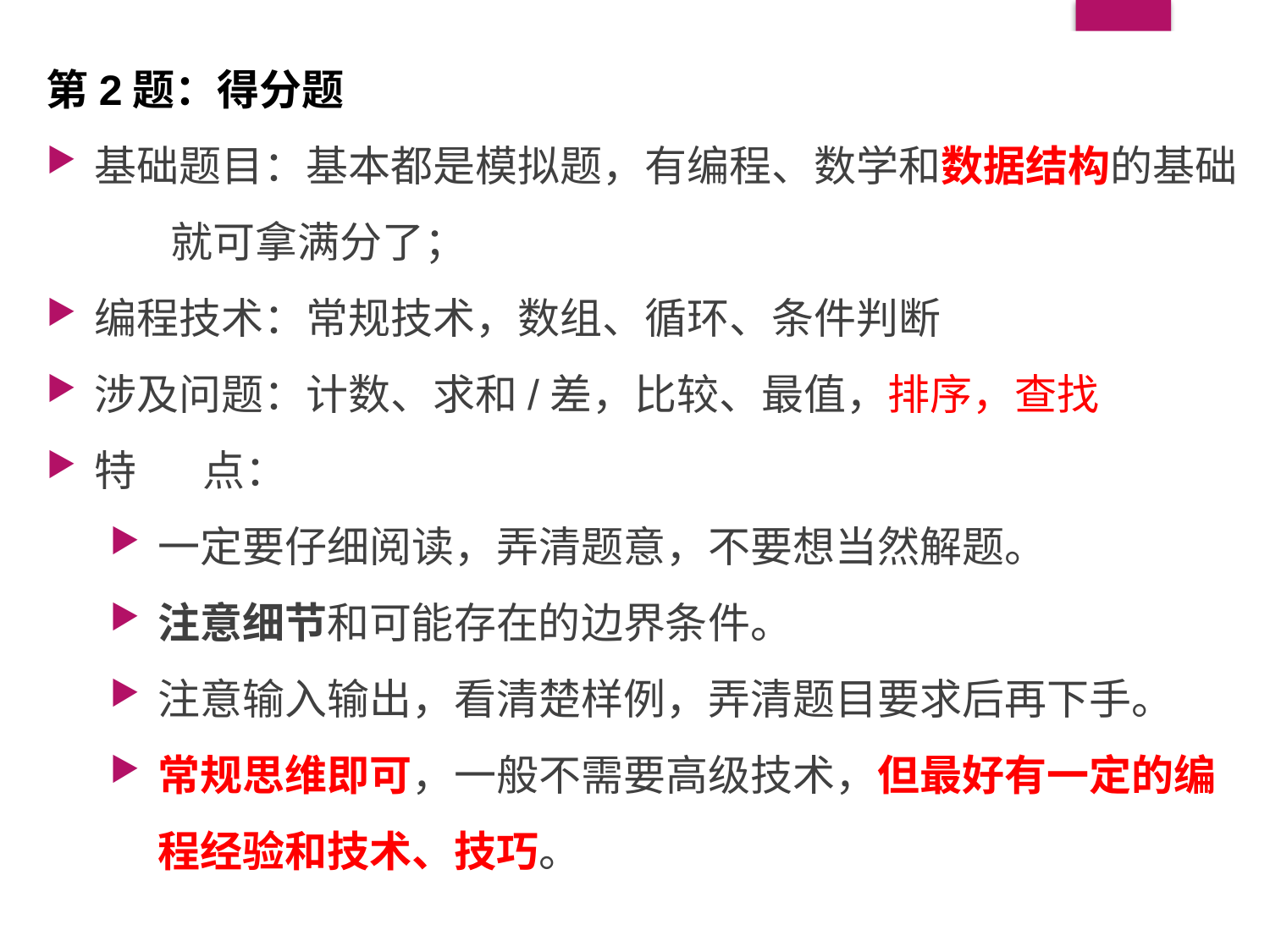

第2题：得分题
基础题目：基本都是模拟题，有编程、数学和数据结构的基础
            就可拿满分了；
编程技术：常规技术，数组、循环、条件判断
涉及问题：计数、求和/差，比较、最值，排序，查找
特       点：
一定要仔细阅读，弄清题意，不要想当然解题。
注意细节和可能存在的边界条件。
注意输入输出，看清楚样例，弄清题目要求后再下手。
常规思维即可，一般不需要高级技术，但最好有一定的编程经验和技术、技巧。

#